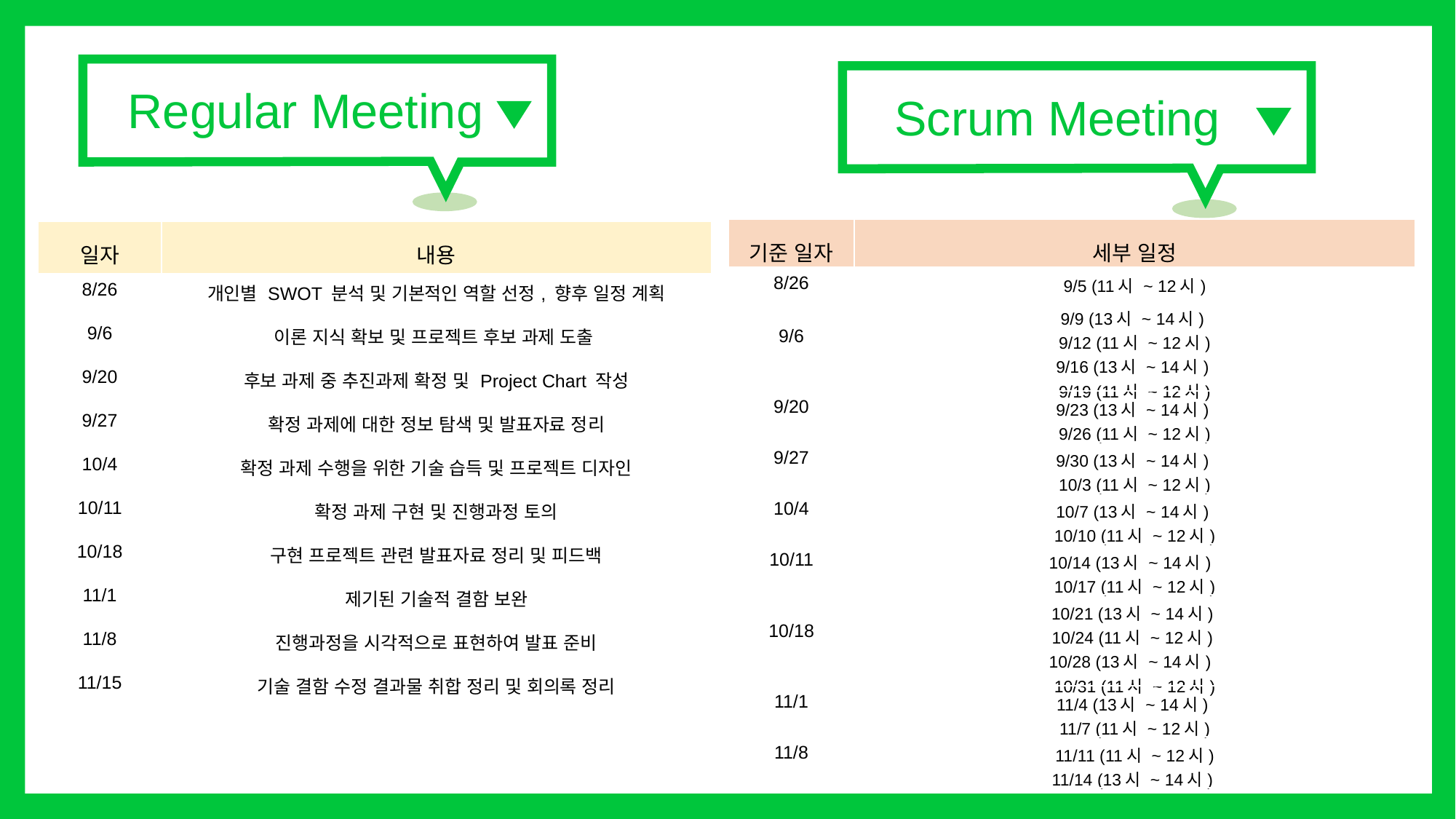

Regular Meeting
Scrum Meeting
| 기준 일자 | 세부 일정 |
| --- | --- |
| 8/26 | 9/5 (11시 ~ 12시) |
| 9/6 | 9/9 (13시 ~ 14시) 9/12 (11시 ~ 12시) 9/16 (13시 ~ 14시) 9/19 (11시 ~ 12시) |
| 9/20 | 9/23 (13시 ~ 14시) 9/26 (11시 ~ 12시) |
| 9/27 | 9/30 (13시 ~ 14시) 10/3 (11시 ~ 12시) |
| 10/4 | 10/7 (13시 ~ 14시) 10/10 (11시 ~ 12시) |
| 10/11 | 10/14 (13시 ~ 14시) 10/17 (11시 ~ 12시) |
| 10/18 | 10/21 (13시 ~ 14시) 10/24 (11시 ~ 12시) 10/28 (13시 ~ 14시) 10/31 (11시 ~ 12시) |
| 11/1 | 11/4 (13시 ~ 14시) 11/7 (11시 ~ 12시) |
| 11/8 | 11/11 (11시 ~ 12시) 11/14 (13시 ~ 14시) |
| 일자 | 내용 |
| --- | --- |
| 8/26 | 개인별 SWOT 분석 및 기본적인 역할 선정, 향후 일정 계획 |
| 9/6 | 이론 지식 확보 및 프로젝트 후보 과제 도출 |
| 9/20 | 후보 과제 중 추진과제 확정 및 Project Chart 작성 |
| 9/27 | 확정 과제에 대한 정보 탐색 및 발표자료 정리 |
| 10/4 | 확정 과제 수행을 위한 기술 습득 및 프로젝트 디자인 |
| 10/11 | 확정 과제 구현 및 진행과정 토의 |
| 10/18 | 구현 프로젝트 관련 발표자료 정리 및 피드백 |
| 11/1 | 제기된 기술적 결함 보완 |
| 11/8 | 진행과정을 시각적으로 표현하여 발표 준비 |
| 11/15 | 기술 결함 수정 결과물 취합 정리 및 회의록 정리 |